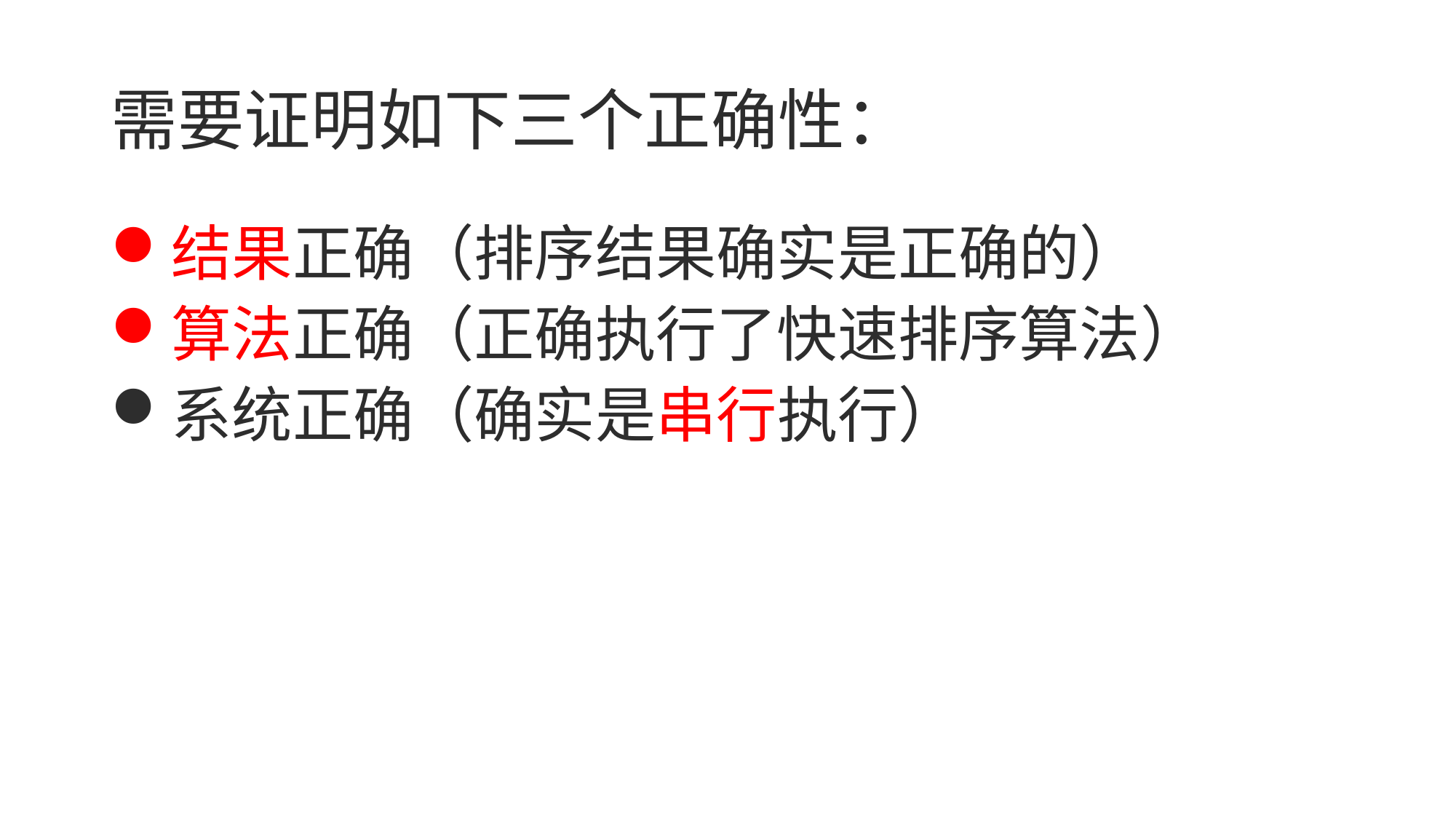

# 需要证明如下三个正确性：
结果正确（排序结果确实是正确的）
算法正确（正确执行了快速排序算法）
系统正确（确实是串行执行）